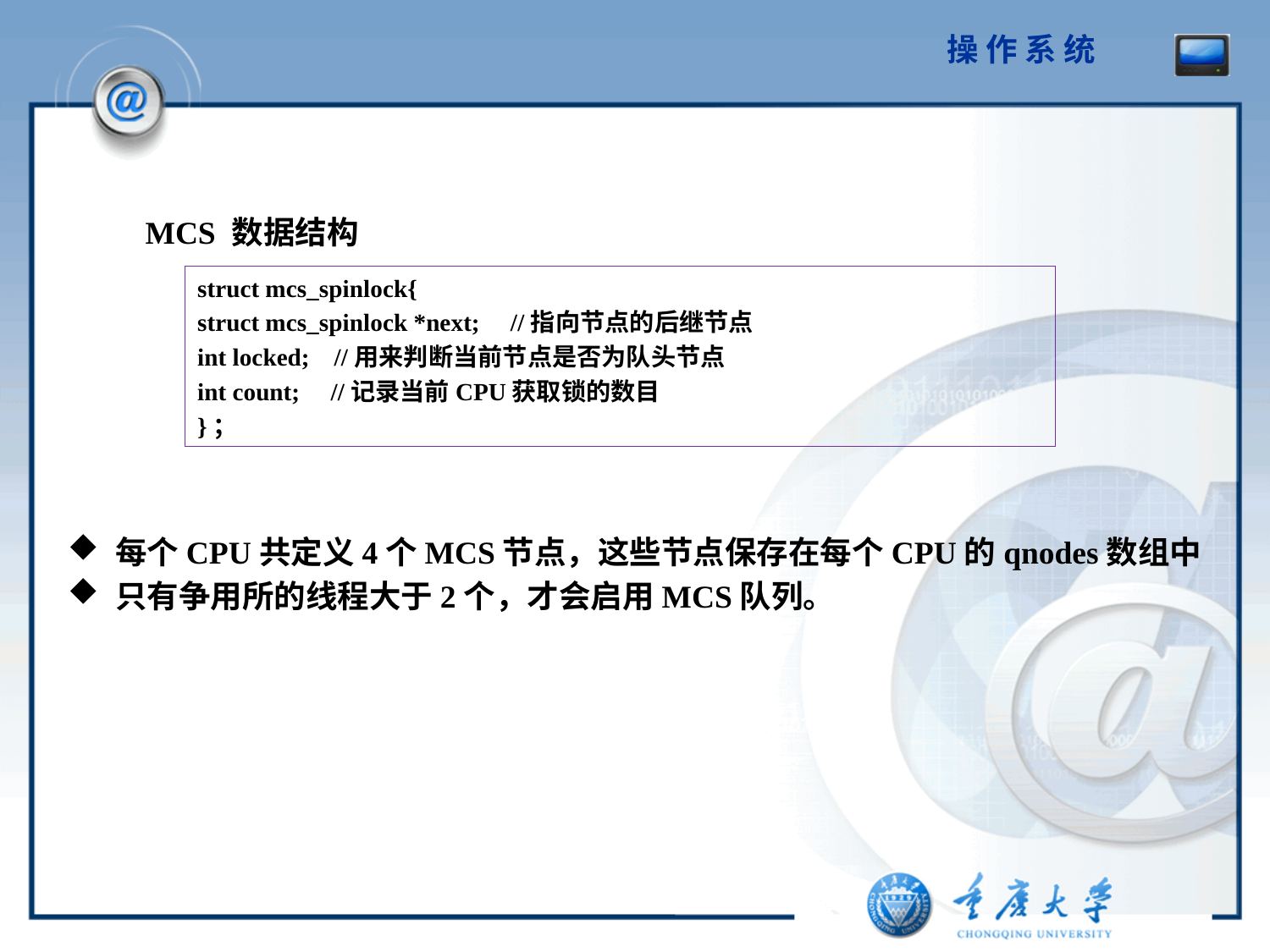

MCS 数据结构
struct mcs_spinlock{
struct mcs_spinlock *next;     //指向节点的后继节点
int locked;    //用来判断当前节点是否为队头节点
int count;     //记录当前CPU获取锁的数目
}；
每个CPU共定义4个MCS节点，这些节点保存在每个CPU的qnodes数组中
只有争用所的线程大于2个，才会启用MCS队列。